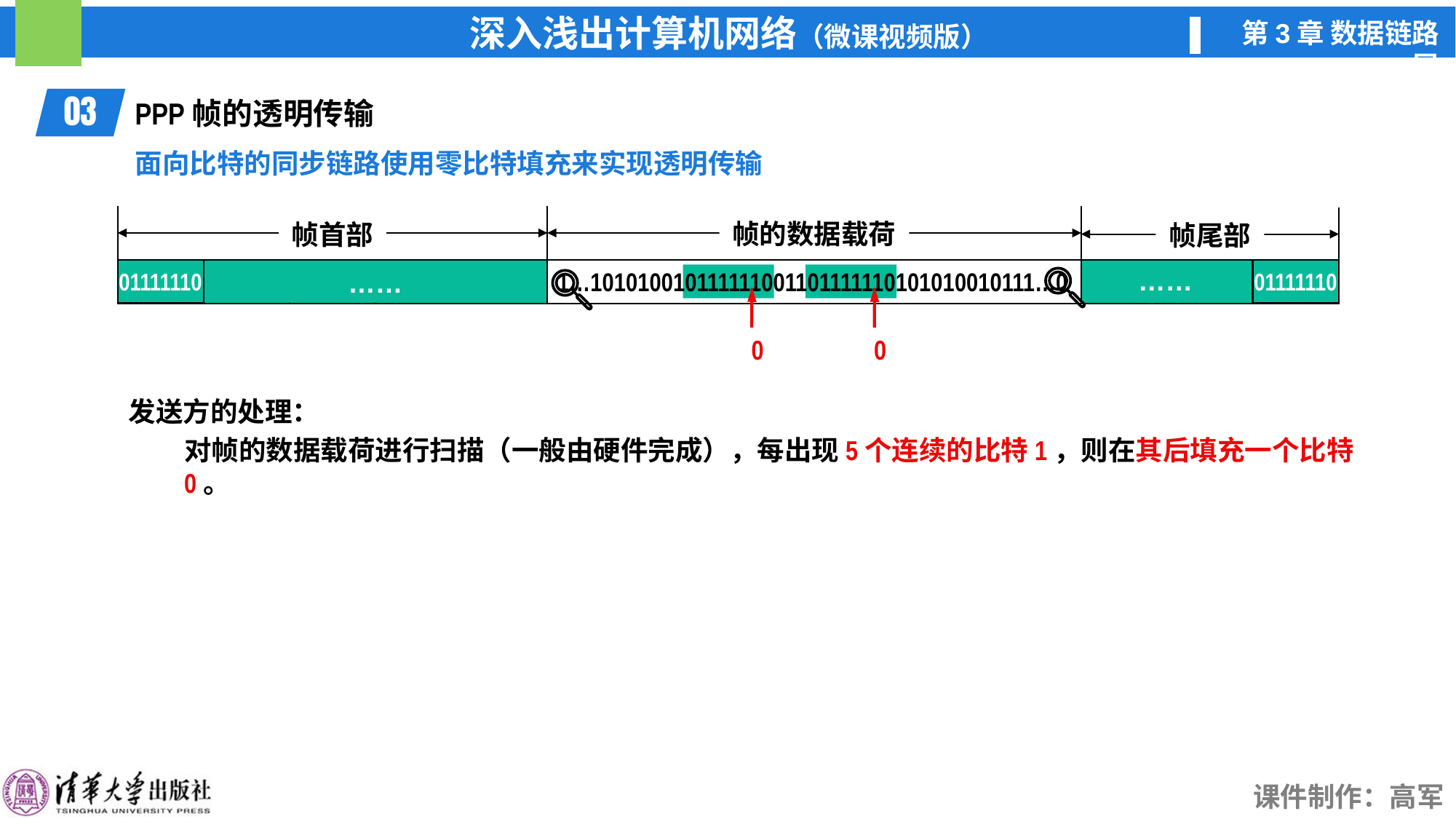

03
PPP帧的透明传输
面向比特的同步链路使用零比特填充来实现透明传输
帧首部
帧的数据载荷
帧尾部
01111110
01111110
7E
7E
F
A
C
P

FCS
F
1…101010010111111001101111110101010010111…0

……
……

0
0
发送方的处理：
对帧的数据载荷进行扫描（一般由硬件完成），每出现5个连续的比特1，则在其后填充一个比特0。